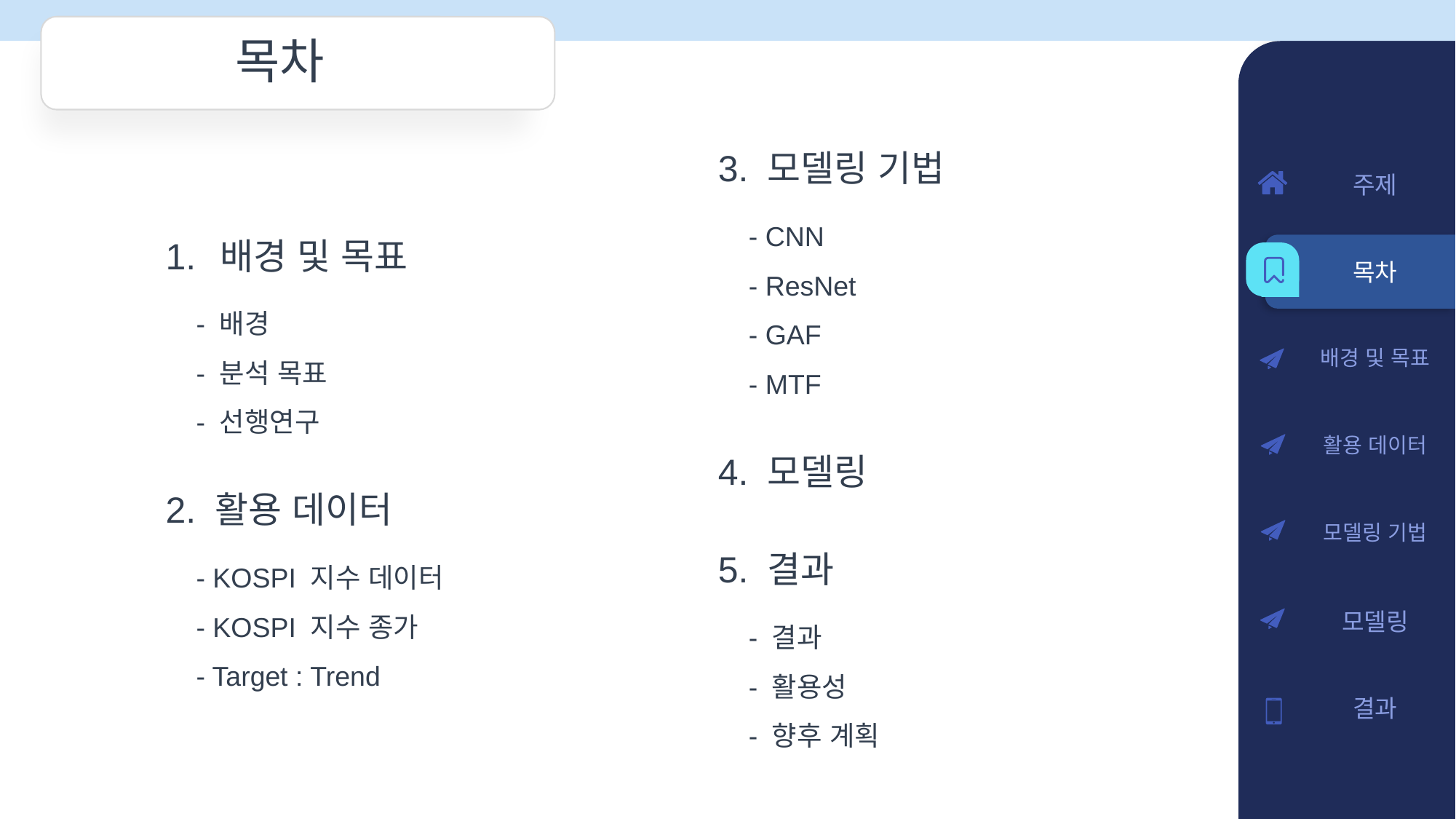

목차

3. 모델링 기법

    - CNN
    - ResNet
    - GAF
    - MTF

4. 모델링

5. 결과

    - 결과
    - 활용성
    - 향후 계획
주제

목차

배경 및 목표

활용 데이터

모델링 기법

모델링

결과

배경 및 목표

    - 배경
    - 분석 목표
    - 선행연구

2. 활용 데이터

    - KOSPI 지수 데이터
    - KOSPI 지수 종가
    - Target : Trend